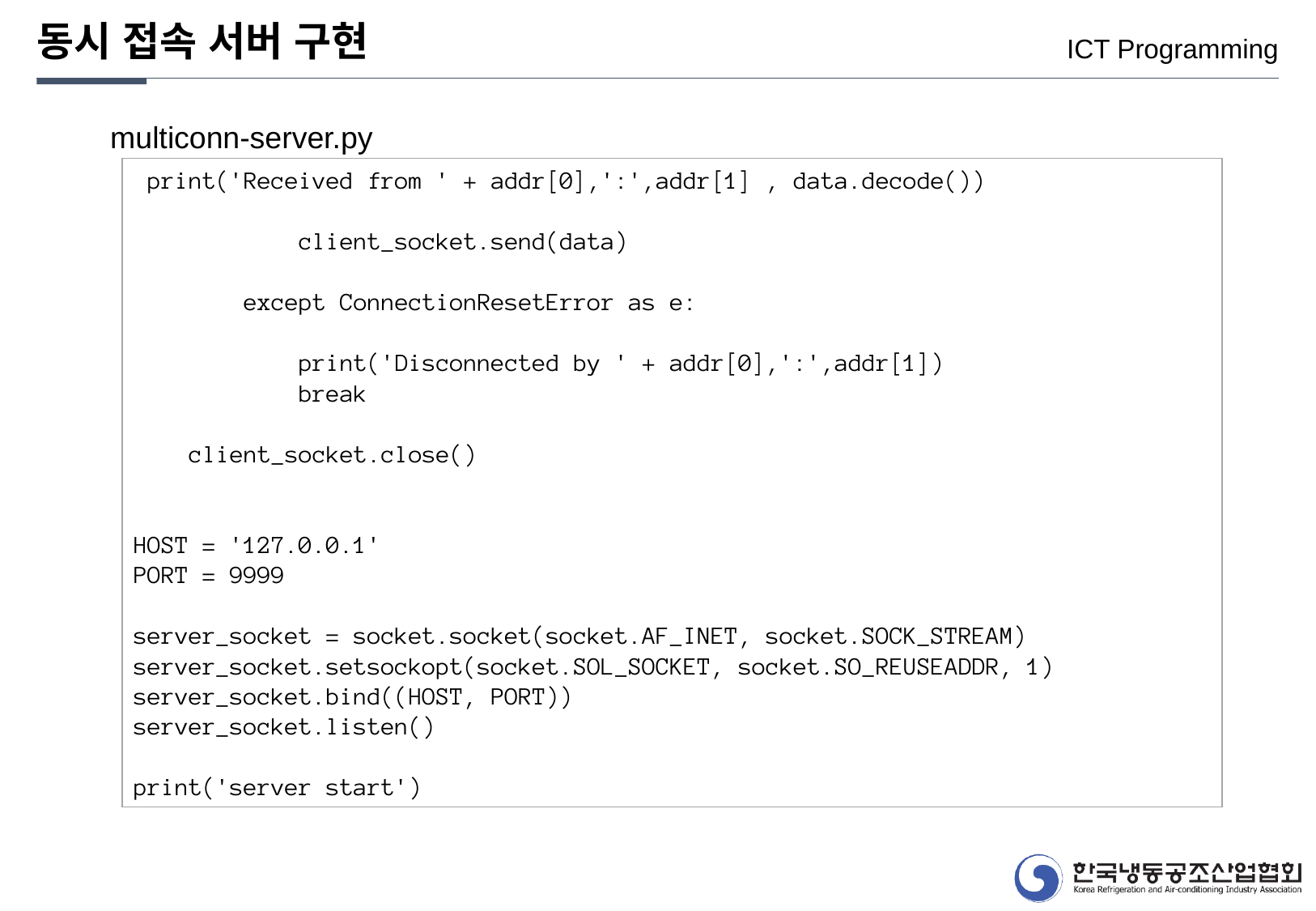

동시 접속 서버 구현
ICT Programming

multiconn-server.py
 print('Received from ' + addr[0],':',addr[1] , data.decode())

            client_socket.send(data)

        except ConnectionResetError as e:

            print('Disconnected by ' + addr[0],':',addr[1])
            break

    client_socket.close()

HOST = '127.0.0.1'
PORT = 9999

server_socket = socket.socket(socket.AF_INET, socket.SOCK_STREAM)
server_socket.setsockopt(socket.SOL_SOCKET, socket.SO_REUSEADDR, 1)
server_socket.bind((HOST, PORT))
server_socket.listen()

print('server start')